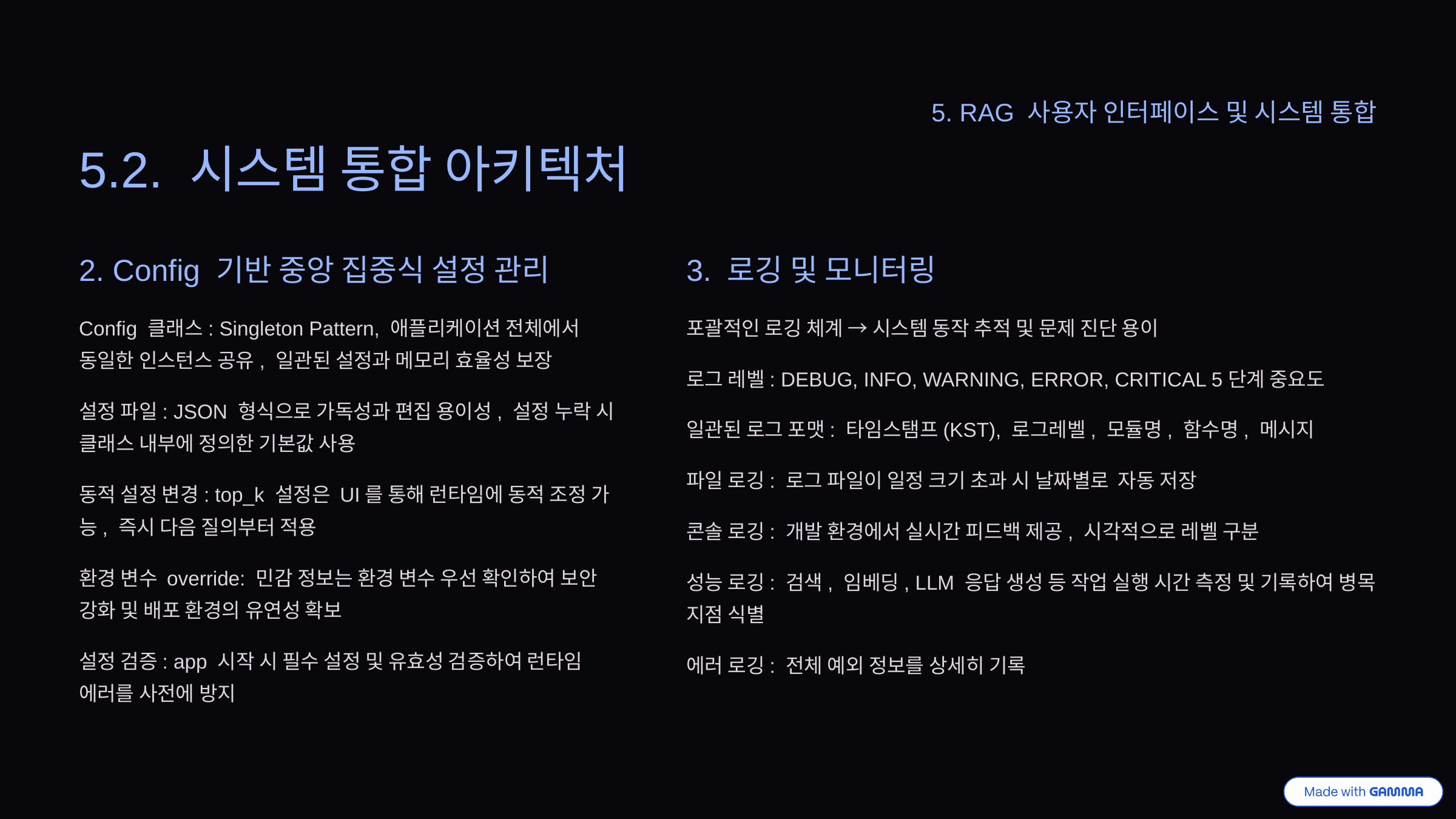

5. RAG 사용자 인터페이스 및 시스템 통합
5.2. 시스템 통합 아키텍처
2. Config 기반 중앙 집중식 설정 관리
3. 로깅 및 모니터링
Config 클래스: Singleton Pattern, 애플리케이션 전체에서 동일한 인스턴스 공유, 일관된 설정과 메모리 효율성 보장
포괄적인 로깅 체계 → 시스템 동작 추적 및 문제 진단 용이
로그 레벨: DEBUG, INFO, WARNING, ERROR, CRITICAL 5단계 중요도
설정 파일: JSON 형식으로 가독성과 편집 용이성, 설정 누락 시 클래스 내부에 정의한 기본값 사용
일관된 로그 포맷: 타임스탬프(KST), 로그레벨, 모듈명, 함수명, 메시지
파일 로깅: 로그 파일이 일정 크기 초과 시 날짜별로  자동 저장
동적 설정 변경: top_k 설정은 UI를 통해 런타임에 동적 조정 가능, 즉시 다음 질의부터 적용
콘솔 로깅: 개발 환경에서 실시간 피드백 제공, 시각적으로 레벨 구분
환경 변수 override: 민감 정보는 환경 변수 우선 확인하여 보안 강화 및 배포 환경의 유연성 확보
성능 로깅: 검색, 임베딩, LLM 응답 생성 등 작업 실행 시간 측정 및 기록하여 병목 지점 식별
설정 검증: app 시작 시 필수 설정 및 유효성 검증하여 런타임 에러를 사전에 방지
에러 로깅: 전체 예외 정보를 상세히 기록